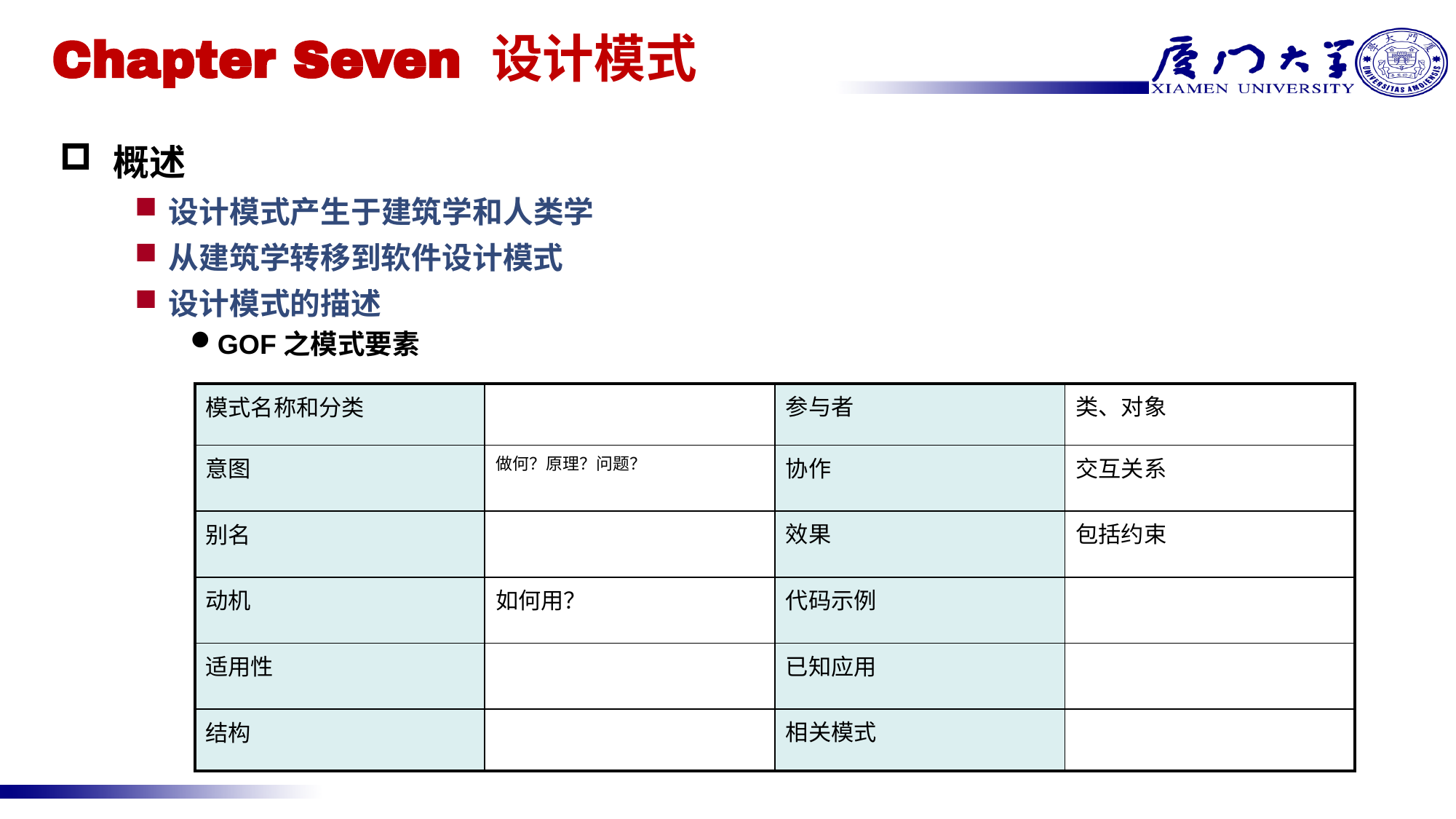

# Chapter Seven 设计模式
概述
设计模式产生于建筑学和人类学
从建筑学转移到软件设计模式
设计模式的描述
GOF之模式要素

| 模式名称和分类 |  | 参与者 | 类、对象 |
| --- | --- | --- | --- |
| 意图 | 做何？原理？问题？ | 协作 | 交互关系 |
| 别名 |  | 效果 | 包括约束 |
| 动机 | 如何用？ | 代码示例 |  |
| 适用性 |  | 已知应用 |  |
| 结构 |  | 相关模式 |  |